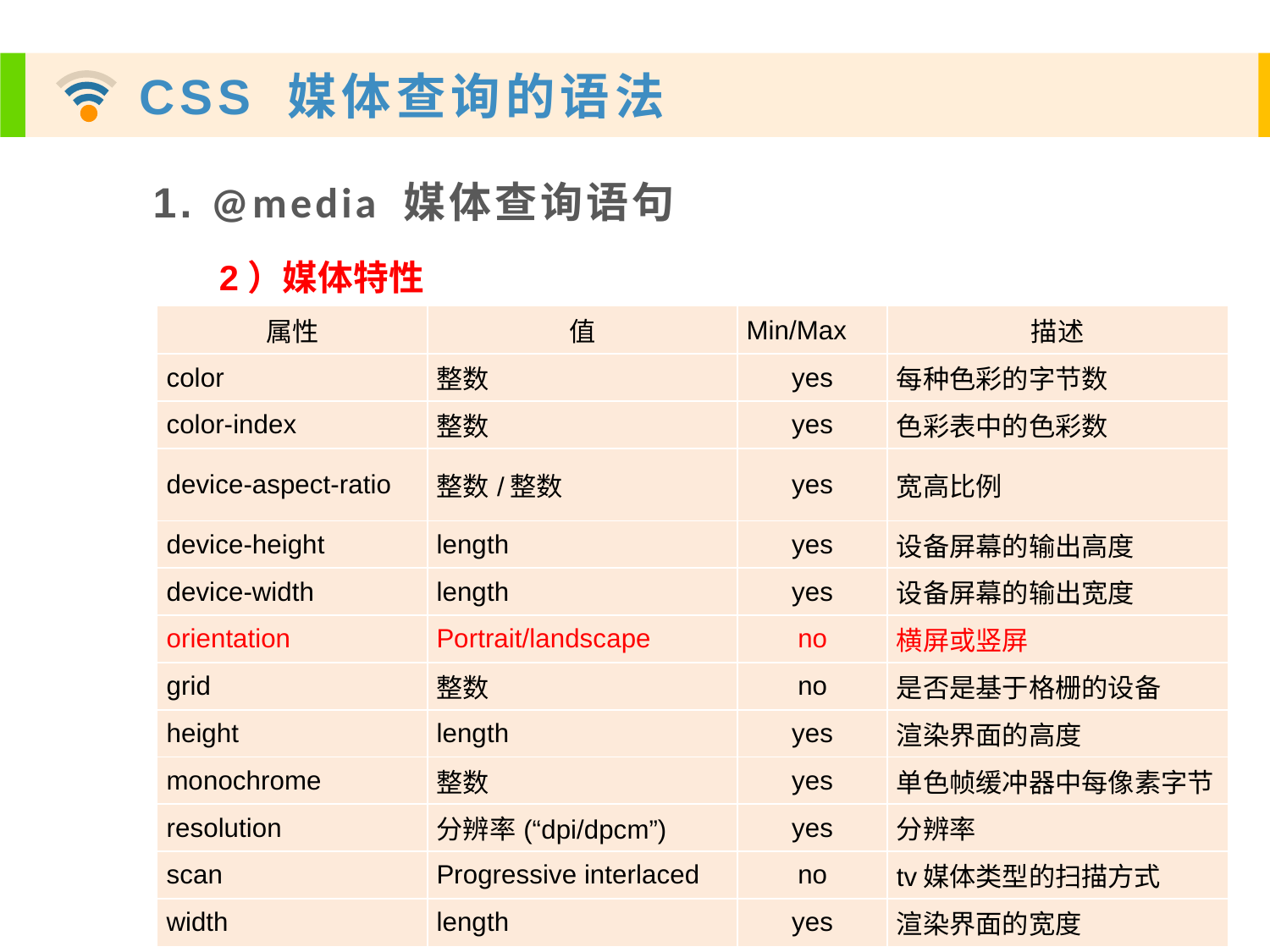

1. @media 媒体查询语句
2）媒体特性
| 属性 | 值 | Min/Max | 描述 |
| --- | --- | --- | --- |
| color | 整数 | yes | 每种色彩的字节数 |
| color-index | 整数 | yes | 色彩表中的色彩数 |
| device-aspect-ratio | 整数/整数 | yes | 宽高比例 |
| device-height | length | yes | 设备屏幕的输出高度 |
| device-width | length | yes | 设备屏幕的输出宽度 |
| orientation | Portrait/landscape | no | 横屏或竖屏 |
| grid | 整数 | no | 是否是基于格栅的设备 |
| height | length | yes | 渲染界面的高度 |
| monochrome | 整数 | yes | 单色帧缓冲器中每像素字节 |
| resolution | 分辨率(“dpi/dpcm”) | yes | 分辨率 |
| scan | Progressive interlaced | no | tv媒体类型的扫描方式 |
| width | length | yes | 渲染界面的宽度 |